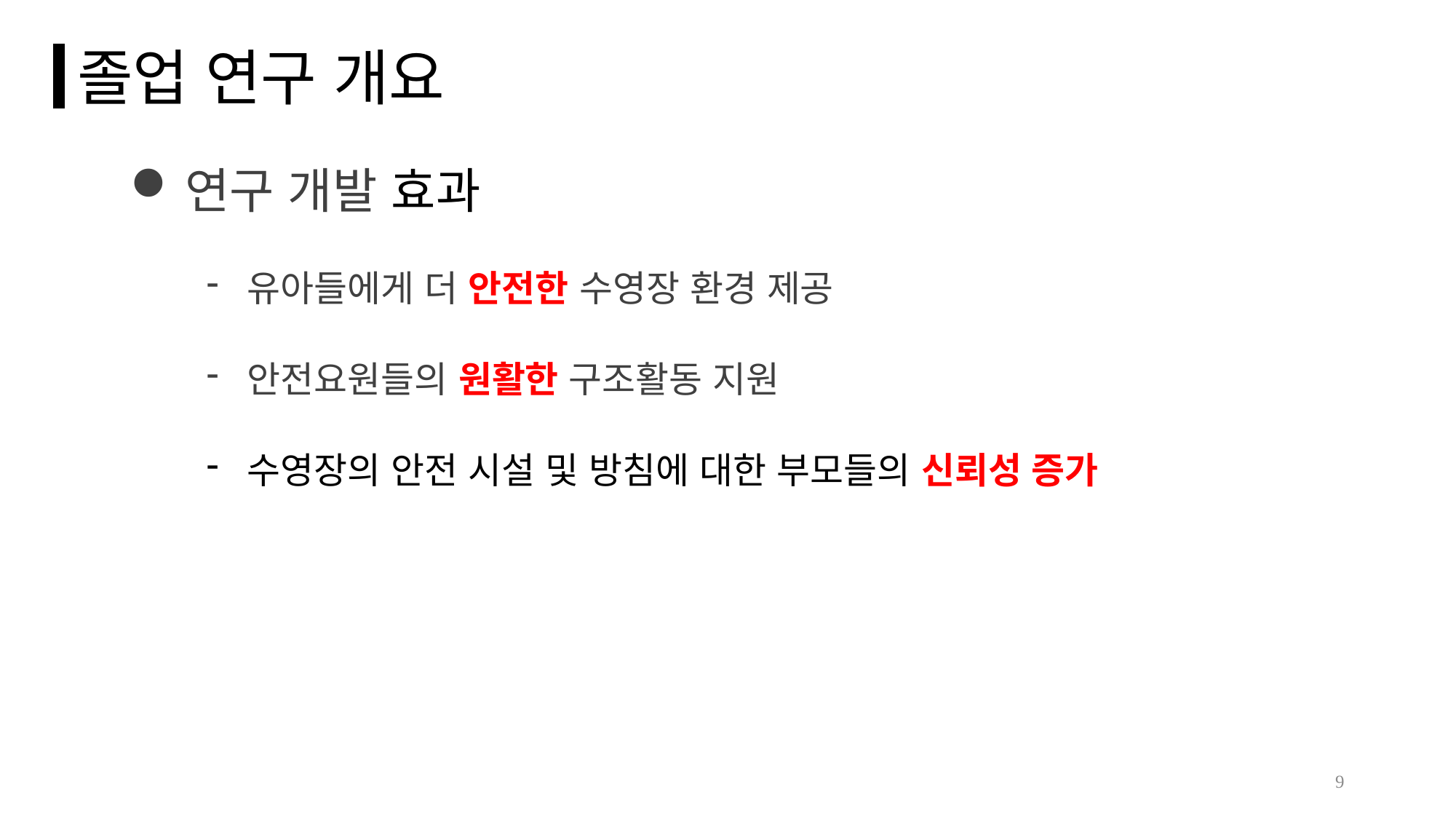

졸업 연구 개요

연구 개발 효과
유아들에게 더 안전한 수영장 환경 제공
안전요원들의 원활한 구조활동 지원
수영장의 안전 시설 및 방침에 대한 부모들의 신뢰성 증가
9